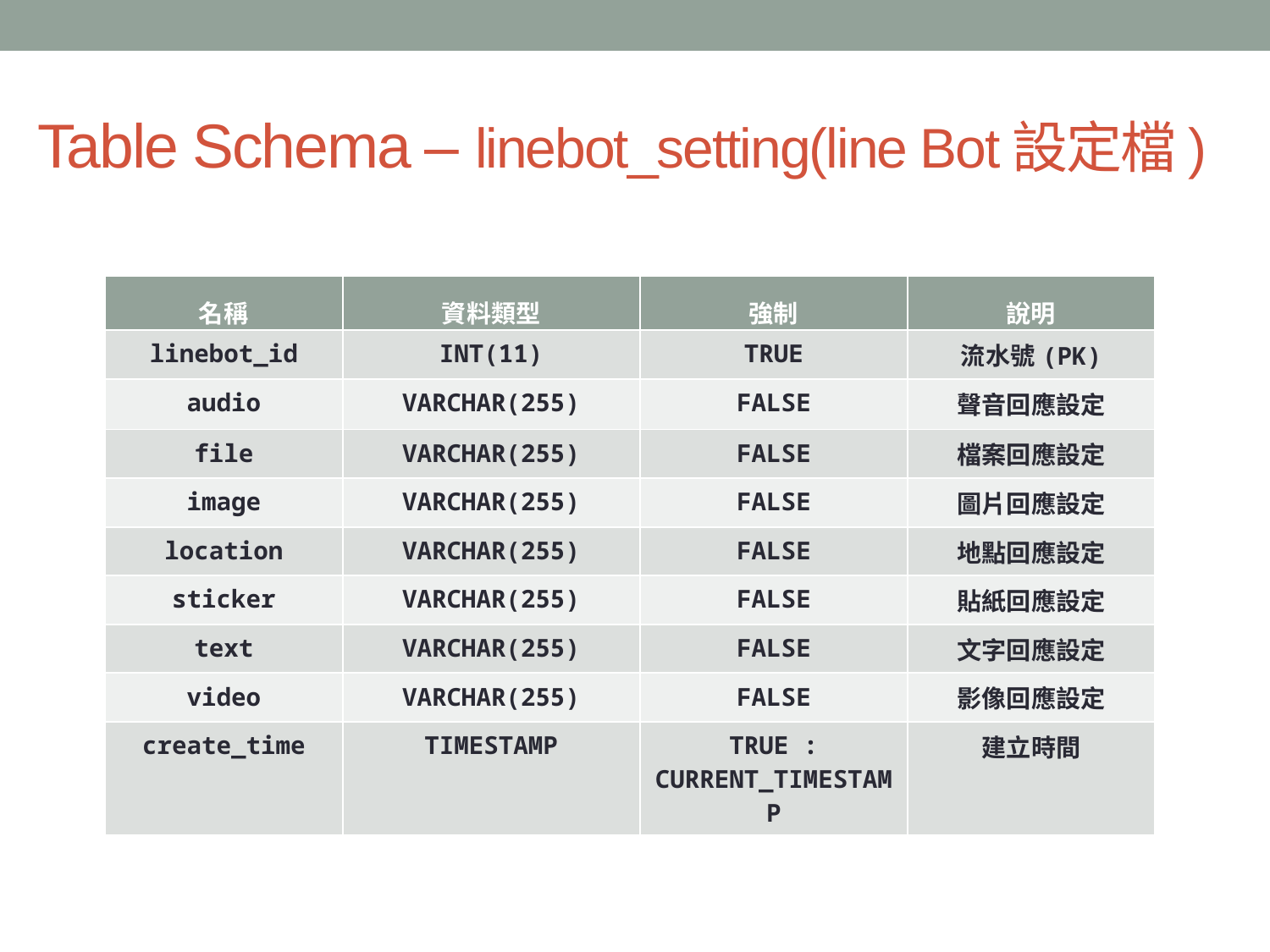

# Table Schema – linebot_setting(line Bot設定檔)
| 名稱 | 資料類型 | 強制 | 說明 |
| --- | --- | --- | --- |
| linebot\_id | INT(11) | TRUE | 流水號(PK) |
| audio | VARCHAR(255) | FALSE | 聲音回應設定 |
| file | VARCHAR(255) | FALSE | 檔案回應設定 |
| image | VARCHAR(255) | FALSE | 圖片回應設定 |
| location | VARCHAR(255) | FALSE | 地點回應設定 |
| sticker | VARCHAR(255) | FALSE | 貼紙回應設定 |
| text | VARCHAR(255) | FALSE | 文字回應設定 |
| video | VARCHAR(255) | FALSE | 影像回應設定 |
| create\_time | TIMESTAMP | TRUE : CURRENT\_TIMESTAMP | 建立時間 |